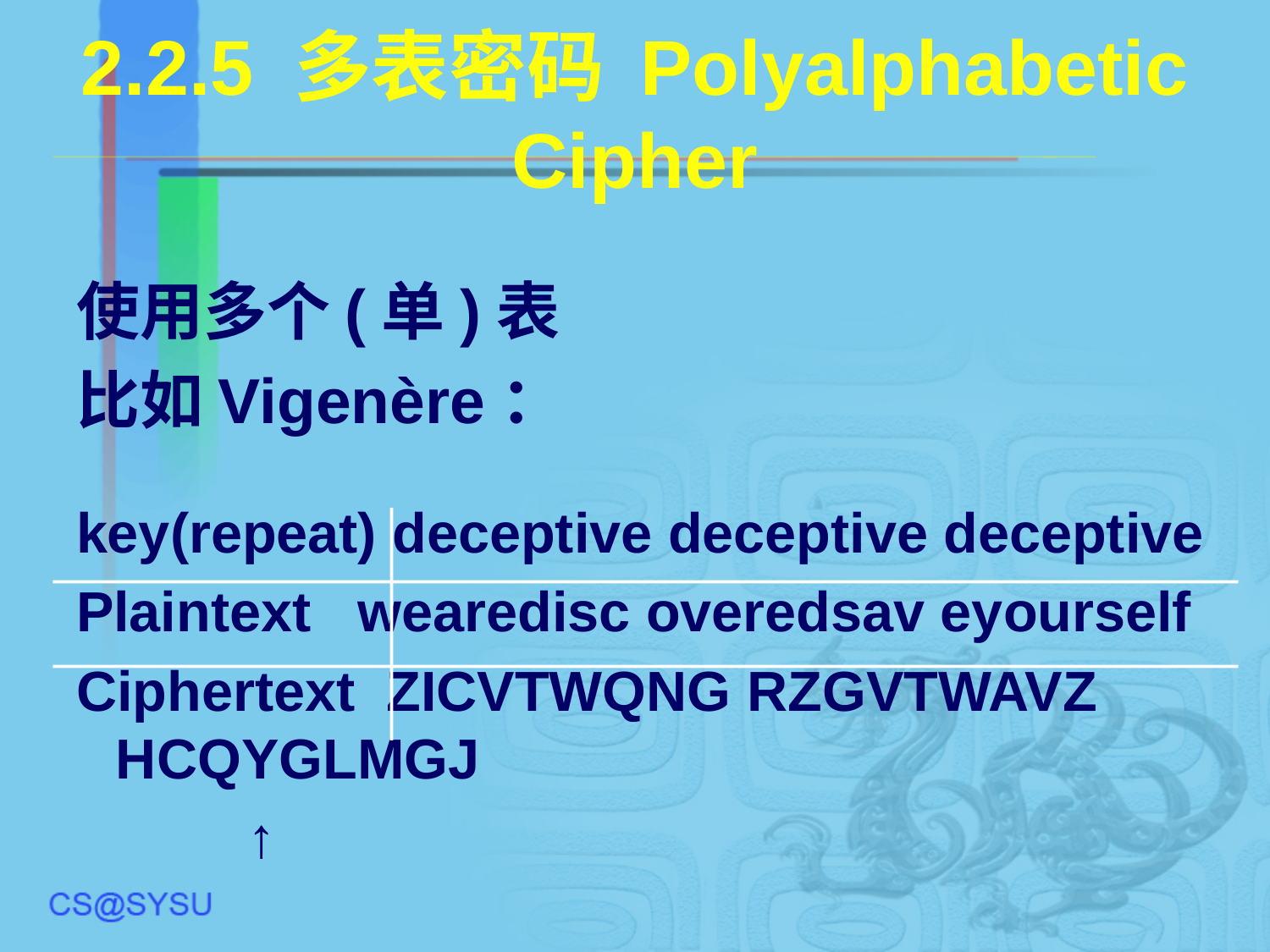

# 2.2.5 多表密码 Polyalphabetic Cipher
使用多个(单)表
比如Vigenère：

key(repeat) deceptive deceptive deceptive
Plaintext   wearedisc overedsav eyourself
Ciphertext  ZICVTWQNG RZGVTWAVZ HCQYGLMGJ
	            ↑